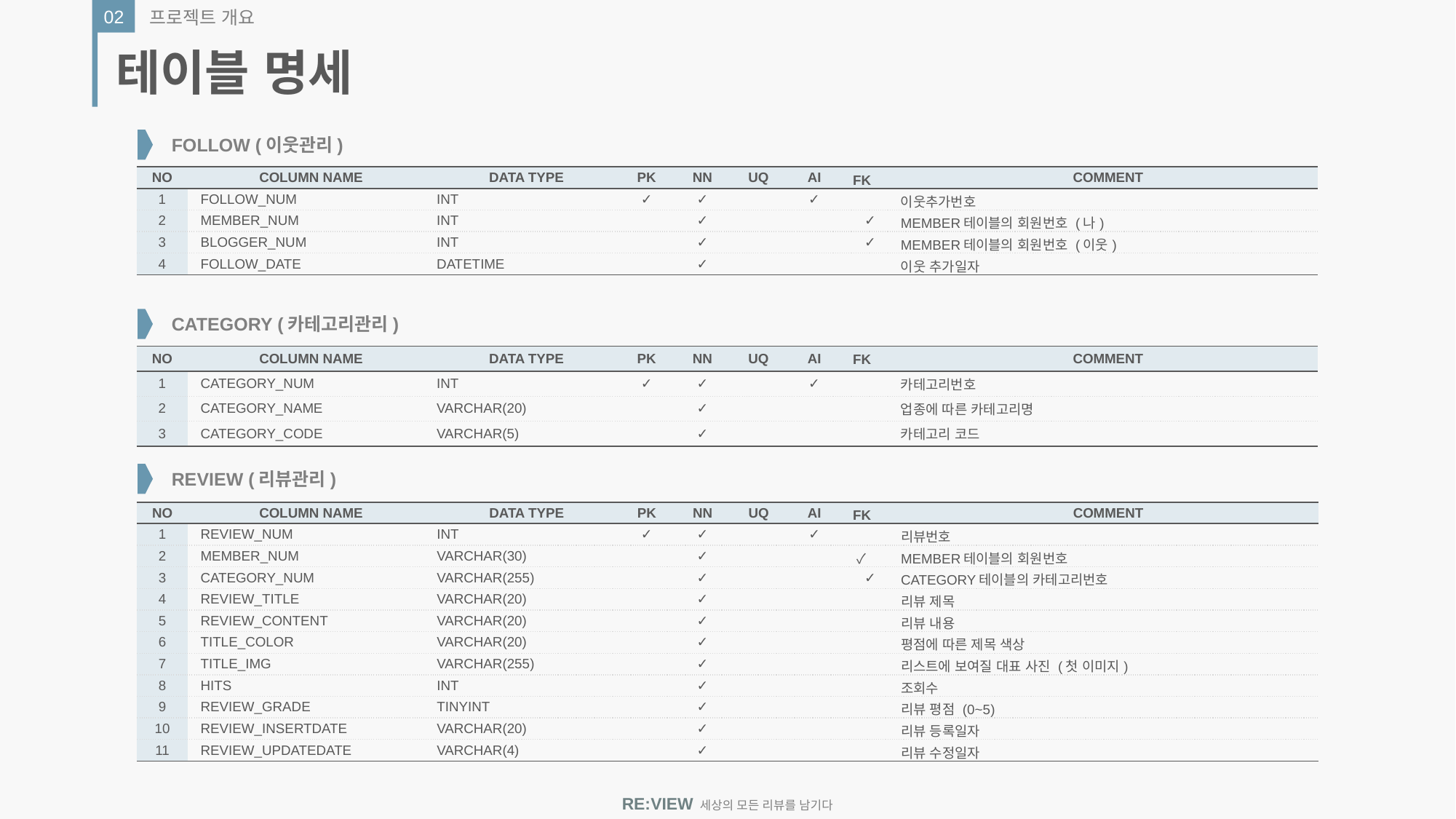

02

프로젝트 개요
테이블 명세
FOLLOW (이웃관리)

| NO | COLUMN NAME | DATA TYPE | PK | NN | UQ | AI | FK | COMMENT |
| --- | --- | --- | --- | --- | --- | --- | --- | --- |
| 1 | FOLLOW\_NUM | INT | ✓ | ✓ |  | ✓ |  | 이웃추가번호 |
| 2 | MEMBER\_NUM | INT |  | ✓ |  |  | ✓ | MEMBER테이블의 회원번호 (나) |
| 3 | BLOGGER\_NUM | INT |  | ✓ |  |  | ✓ | MEMBER테이블의 회원번호 (이웃) |
| 4 | FOLLOW\_DATE | DATETIME |  | ✓ |  |  |  | 이웃 추가일자 |
CATEGORY (카테고리관리)

| NO | COLUMN NAME | DATA TYPE | PK | NN | UQ | AI | FK | COMMENT |
| --- | --- | --- | --- | --- | --- | --- | --- | --- |
| 1 | CATEGORY\_NUM | INT | ✓ | ✓ |  | ✓ |  | 카테고리번호 |
| 2 | CATEGORY\_NAME | VARCHAR(20) |  | ✓ |  |  |  | 업종에 따른 카테고리명 |
| 3 | CATEGORY\_CODE | VARCHAR(5) |  | ✓ |  |  |  | 카테고리 코드 |
REVIEW (리뷰관리)

| NO | COLUMN NAME | DATA TYPE | PK | NN | UQ | AI | FK | COMMENT |
| --- | --- | --- | --- | --- | --- | --- | --- | --- |
| 1 | REVIEW\_NUM | INT | ✓ | ✓ |  | ✓ |  | 리뷰번호 |
| 2 | MEMBER\_NUM | VARCHAR(30) |  | ✓ |  |  | ✓ | MEMBER테이블의 회원번호 |
| 3 | CATEGORY\_NUM | VARCHAR(255) |  | ✓ |  |  | ✓ | CATEGORY테이블의 카테고리번호 |
| 4 | REVIEW\_TITLE | VARCHAR(20) |  | ✓ |  |  |  | 리뷰 제목 |
| 5 | REVIEW\_CONTENT | VARCHAR(20) |  | ✓ |  |  |  | 리뷰 내용 |
| 6 | TITLE\_COLOR | VARCHAR(20) |  | ✓ |  |  |  | 평점에 따른 제목 색상 |
| 7 | TITLE\_IMG | VARCHAR(255) |  | ✓ |  |  |  | 리스트에 보여질 대표 사진 (첫 이미지) |
| 8 | HITS | INT |  | ✓ |  |  |  | 조회수 |
| 9 | REVIEW\_GRADE | TINYINT |  | ✓ |  |  |  | 리뷰 평점 (0~5) |
| 10 | REVIEW\_INSERTDATE | VARCHAR(20) |  | ✓ |  |  |  | 리뷰 등록일자 |
| 11 | REVIEW\_UPDATEDATE | VARCHAR(4) |  | ✓ |  |  |  | 리뷰 수정일자 |